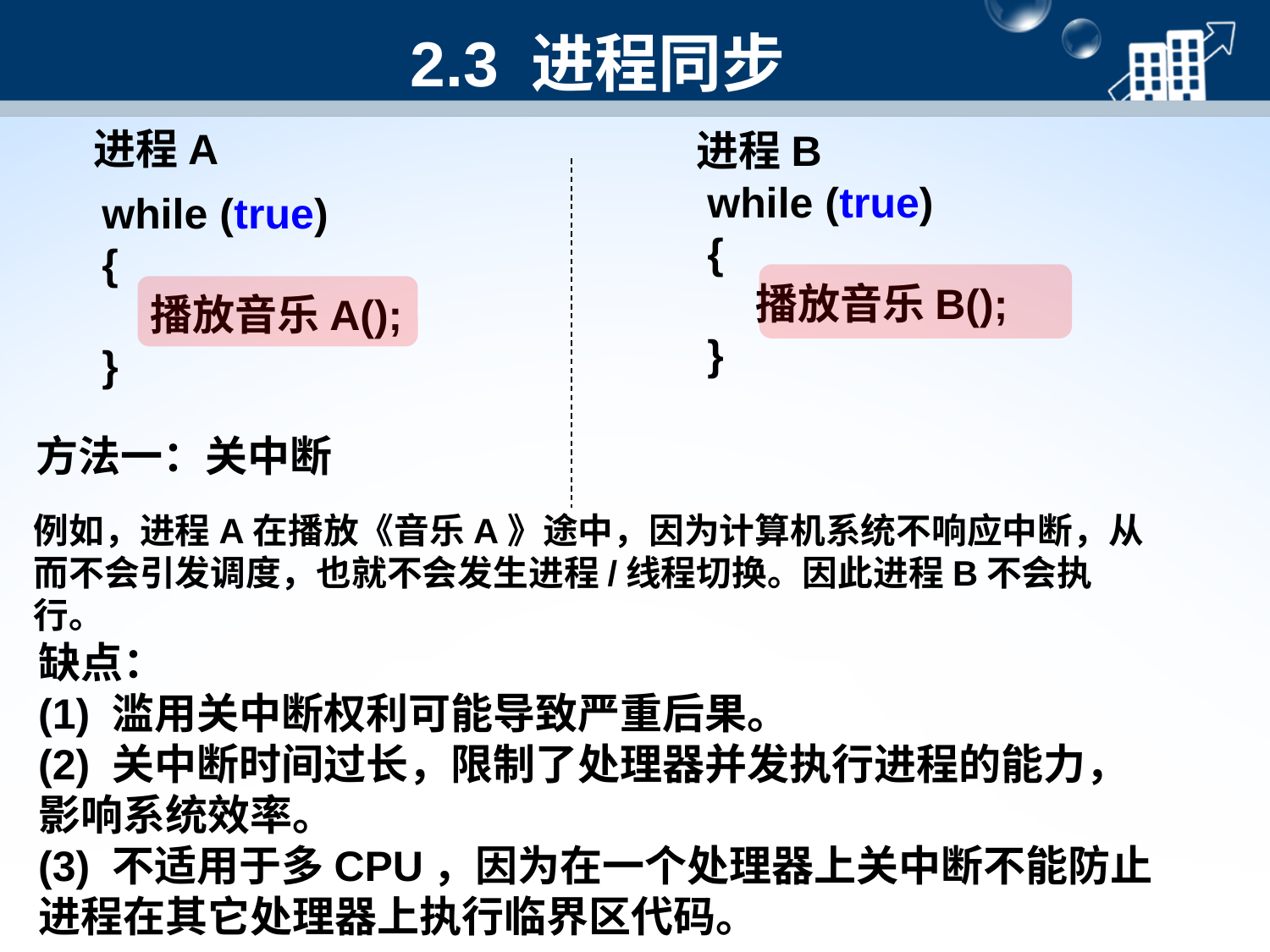

# 2.3 进程同步
进程A
进程B
while (true)
{
    播放音乐B();
}
while (true)
{
    播放音乐A();
}

方法一：关中断
例如，进程A在播放《音乐A》途中，因为计算机系统不响应中断，从而不会引发调度，也就不会发生进程/线程切换。因此进程B不会执行。
缺点：
(1) 滥用关中断权利可能导致严重后果。
(2) 关中断时间过长，限制了处理器并发执行进程的能力，影响系统效率。
(3) 不适用于多CPU，因为在一个处理器上关中断不能防止进程在其它处理器上执行临界区代码。